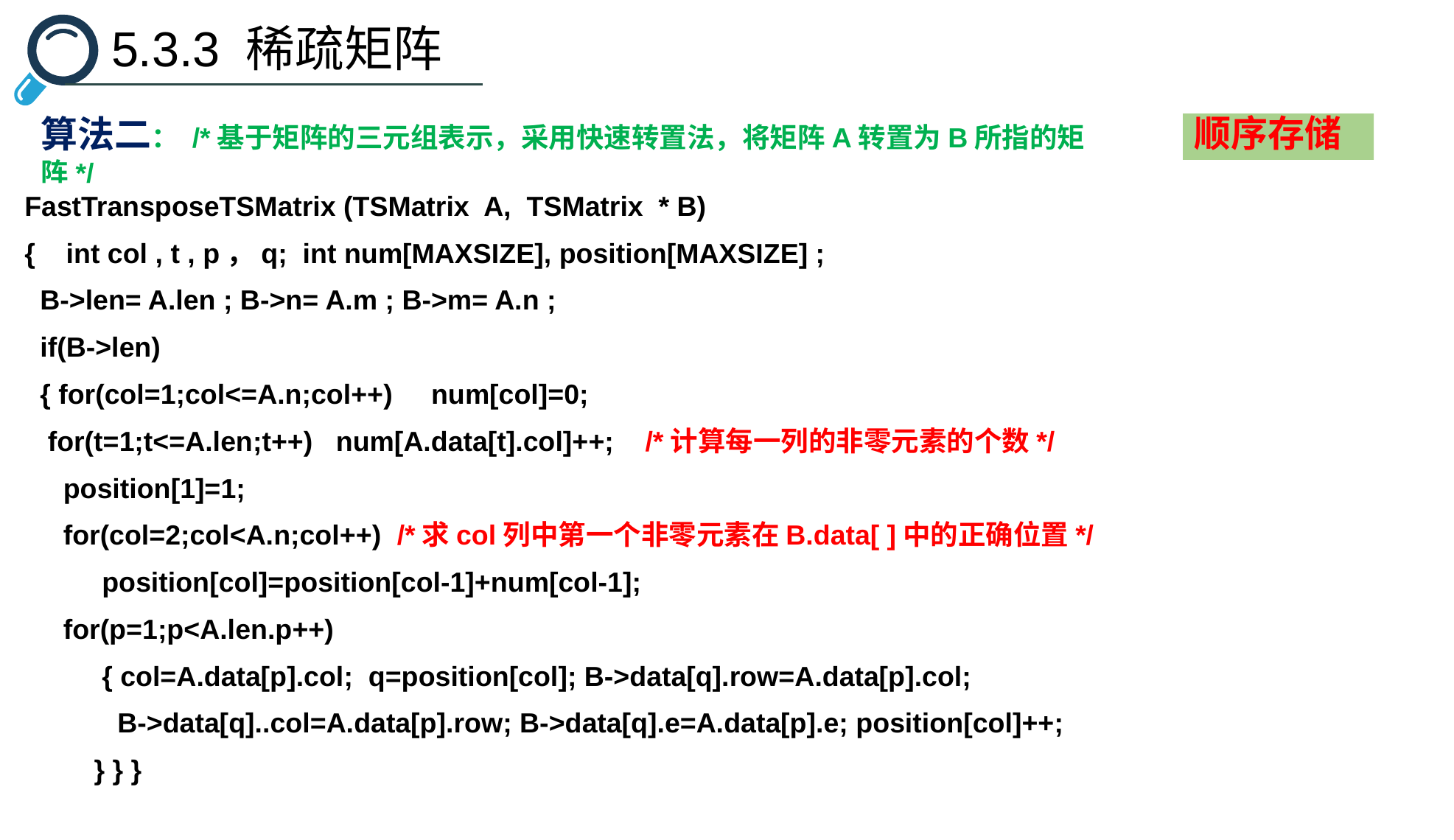

5.3.3 稀疏矩阵
算法二： /*基于矩阵的三元组表示，采用快速转置法，将矩阵A转置为B所指的矩阵*/
顺序存储
FastTransposeTSMatrix (TSMatrix  A,  TSMatrix  * B)
{    int col , t , p，q;  int num[MAXSIZE], position[MAXSIZE] ;
  B->len= A.len ; B->n= A.m ; B->m= A.n ;
  if(B->len)
  { for(col=1;col<=A.n;col++)     num[col]=0;
   for(t=1;t<=A.len;t++)   num[A.data[t].col]++;    /*计算每一列的非零元素的个数*/
     position[1]=1;
     for(col=2;col<A.n;col++)  /*求col列中第一个非零元素在B.data[ ]中的正确位置*/
          position[col]=position[col-1]+num[col-1];
     for(p=1;p<A.len.p++)
          { col=A.data[p].col;  q=position[col]; B->data[q].row=A.data[p].col;
            B->data[q]..col=A.data[p].row; B->data[q].e=A.data[p].e; position[col]++;
         } } }